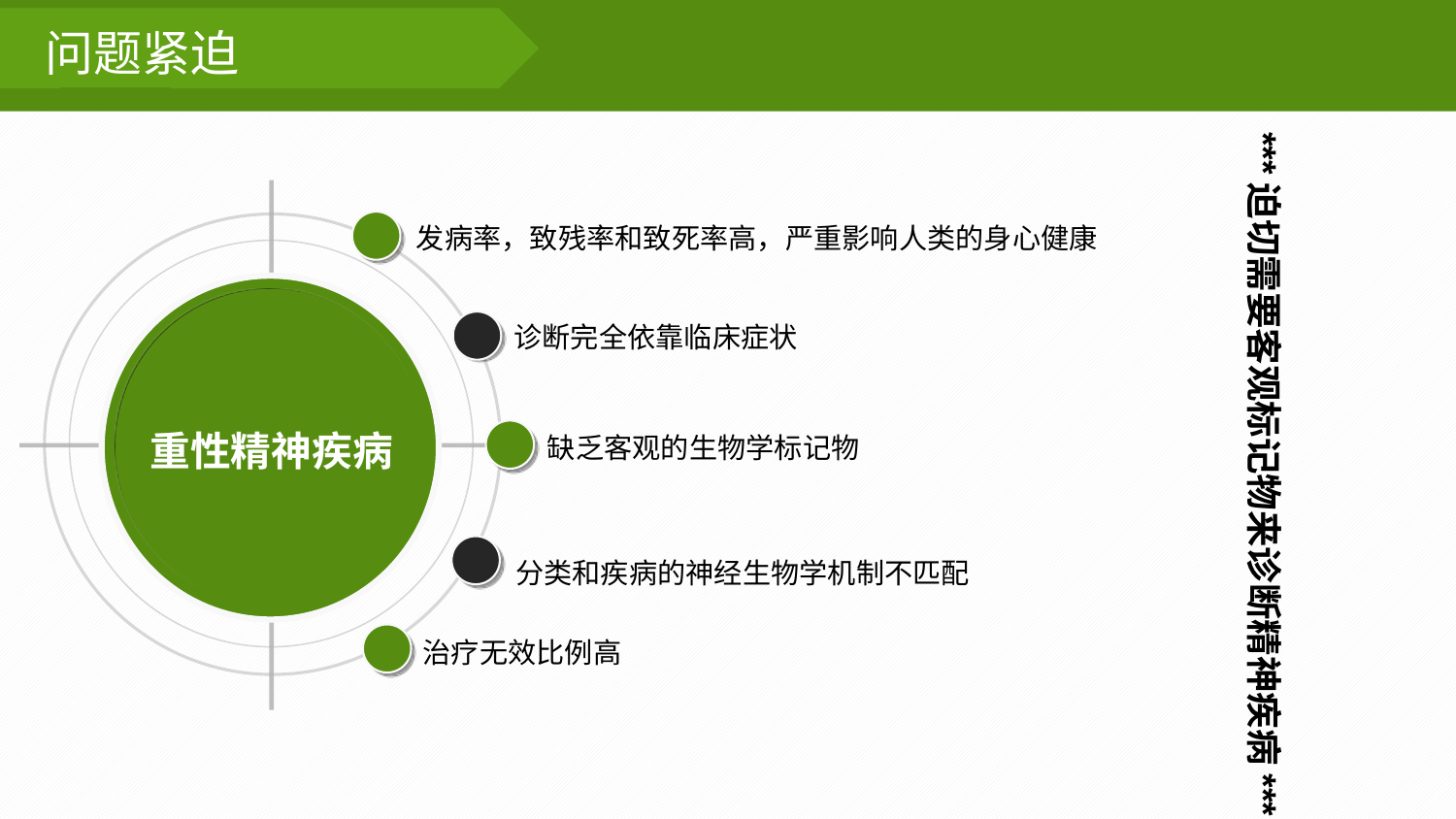

问题紧迫

***迫切需要客观标记物来诊断精神疾病***

发病率，致残率和致死率高，严重影响人类的身心健康

重性精神疾病

诊断完全依靠临床症状

缺乏客观的生物学标记物

分类和疾病的神经生物学机制不匹配

治疗无效比例高